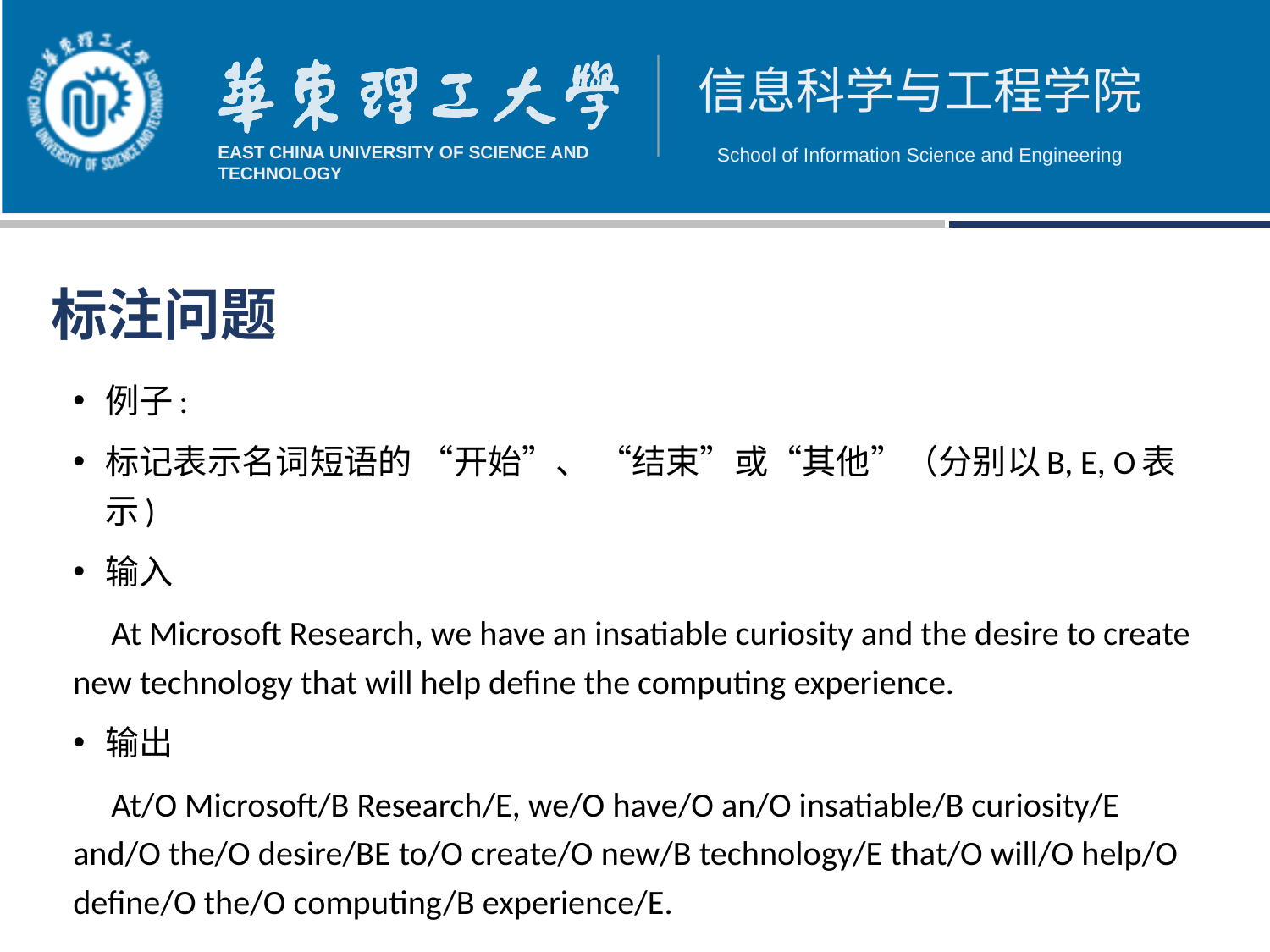

标注问题
例子:
标记表示名词短语的 “开始”、 “结束”或“其他”（分别以B, E, O表示)
输入
     At Microsoft Research, we have an insatiable curiosity and the desire to create new technology that will help define the computing experience.
输出
     At/O Microsoft/B Research/E, we/O have/O an/O insatiable/B curiosity/E and/O the/O desire/BE to/O create/O new/B technology/E that/O will/O help/O define/O the/O computing/B experience/E.

45